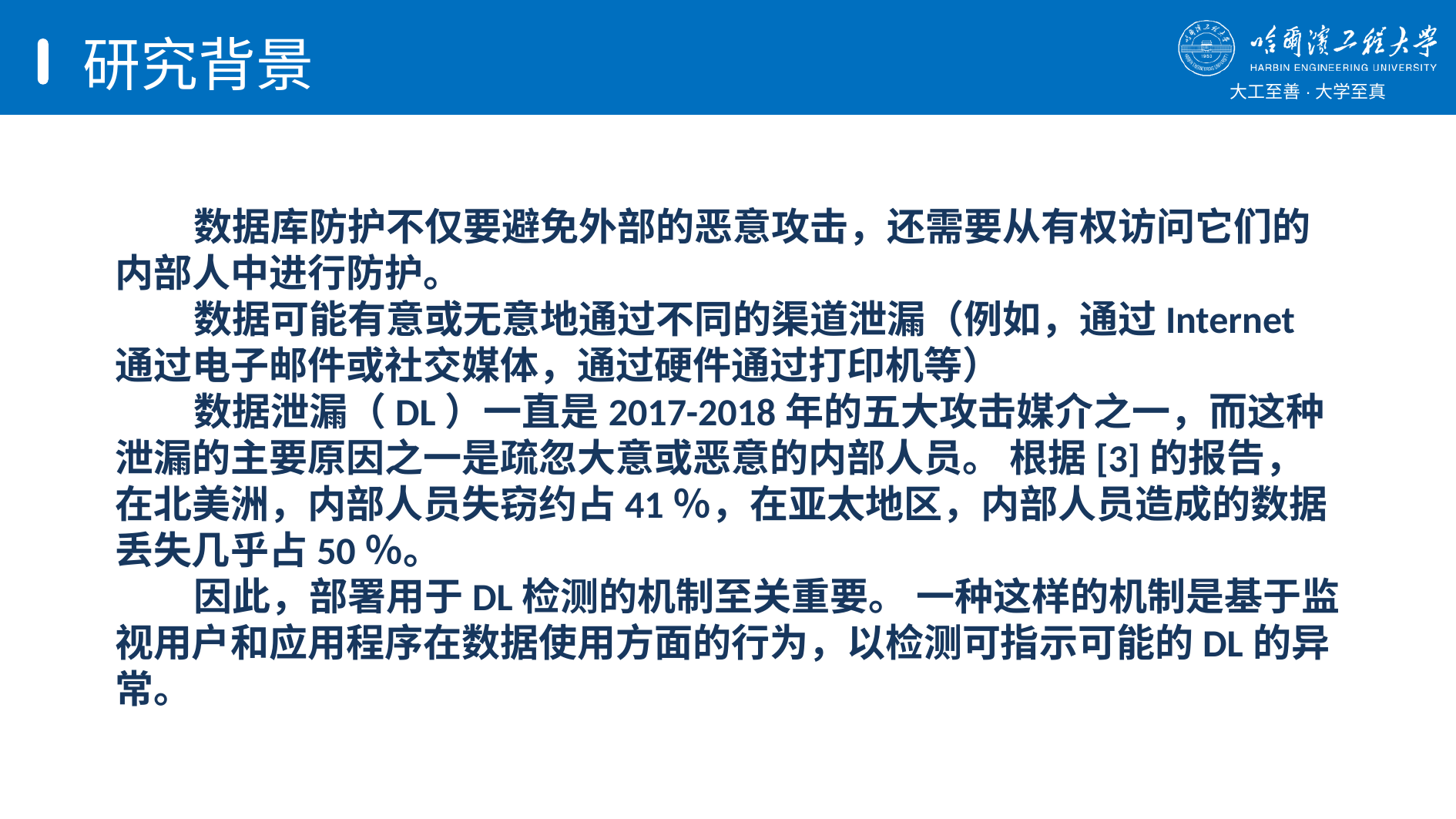

# 研究背景
        数据库防护不仅要避免外部的恶意攻击，还需要从有权访问它们的内部人中进行防护。
        数据可能有意或无意地通过不同的渠道泄漏（例如，通过Internet通过电子邮件或社交媒体，通过硬件通过打印机等）
        数据泄漏（DL）一直是2017-2018年的五大攻击媒介之一，而这种泄漏的主要原因之一是疏忽大意或恶意的内部人员。 根据[3]的报告，在北美洲，内部人员失窃约占41％，在亚太地区，内部人员造成的数据丢失几乎占50％。
        因此，部署用于DL检测的机制至关重要。 一种这样的机制是基于监视用户和应用程序在数据使用方面的行为，以检测可指示可能的DL的异常。